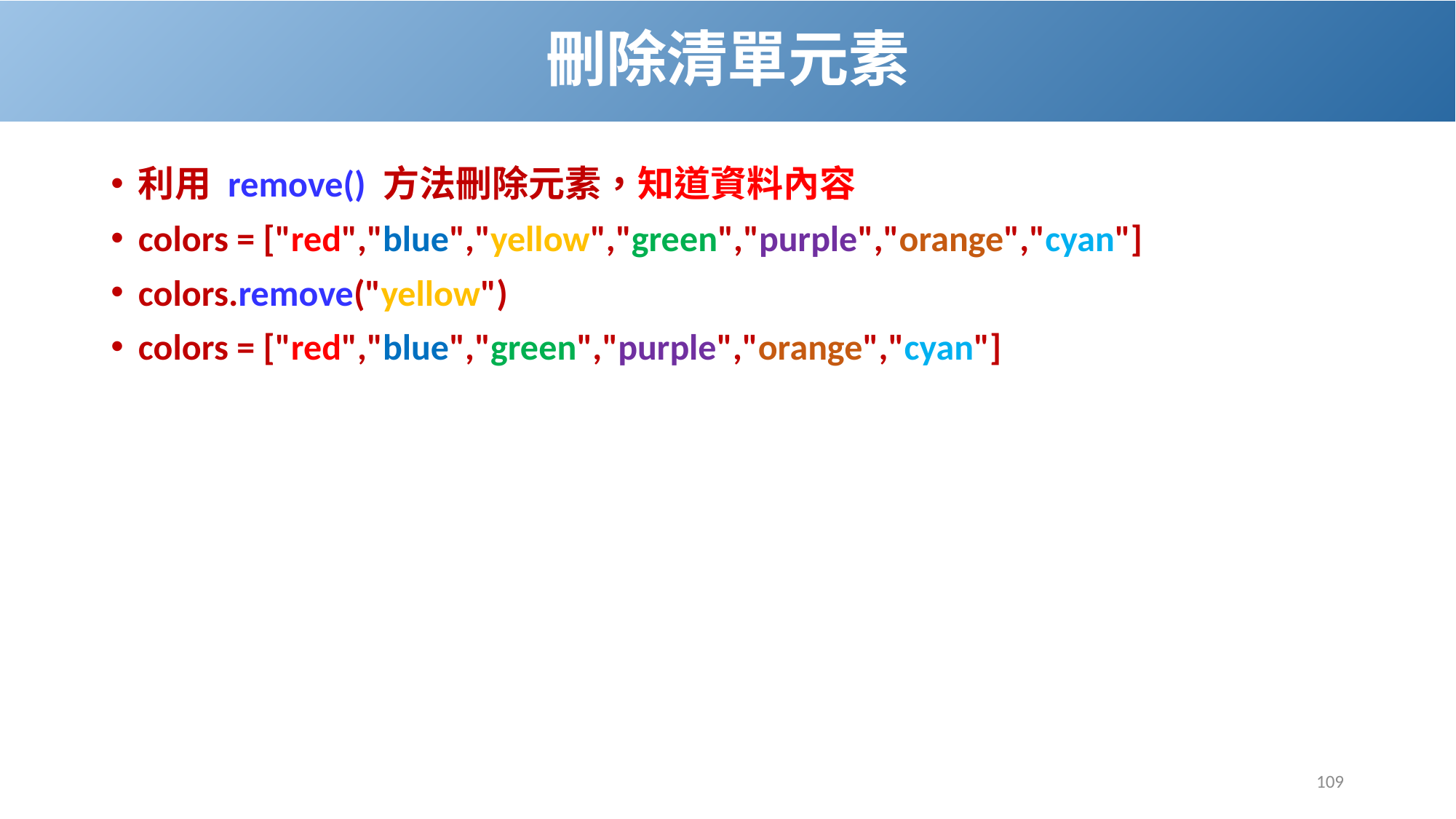

# 刪除清單元素
利用 remove() 方法刪除元素，知道資料內容
colors = ["red","blue","yellow","green","purple","orange","cyan"]
colors.remove("yellow")
colors = ["red","blue","green","purple","orange","cyan"]

109